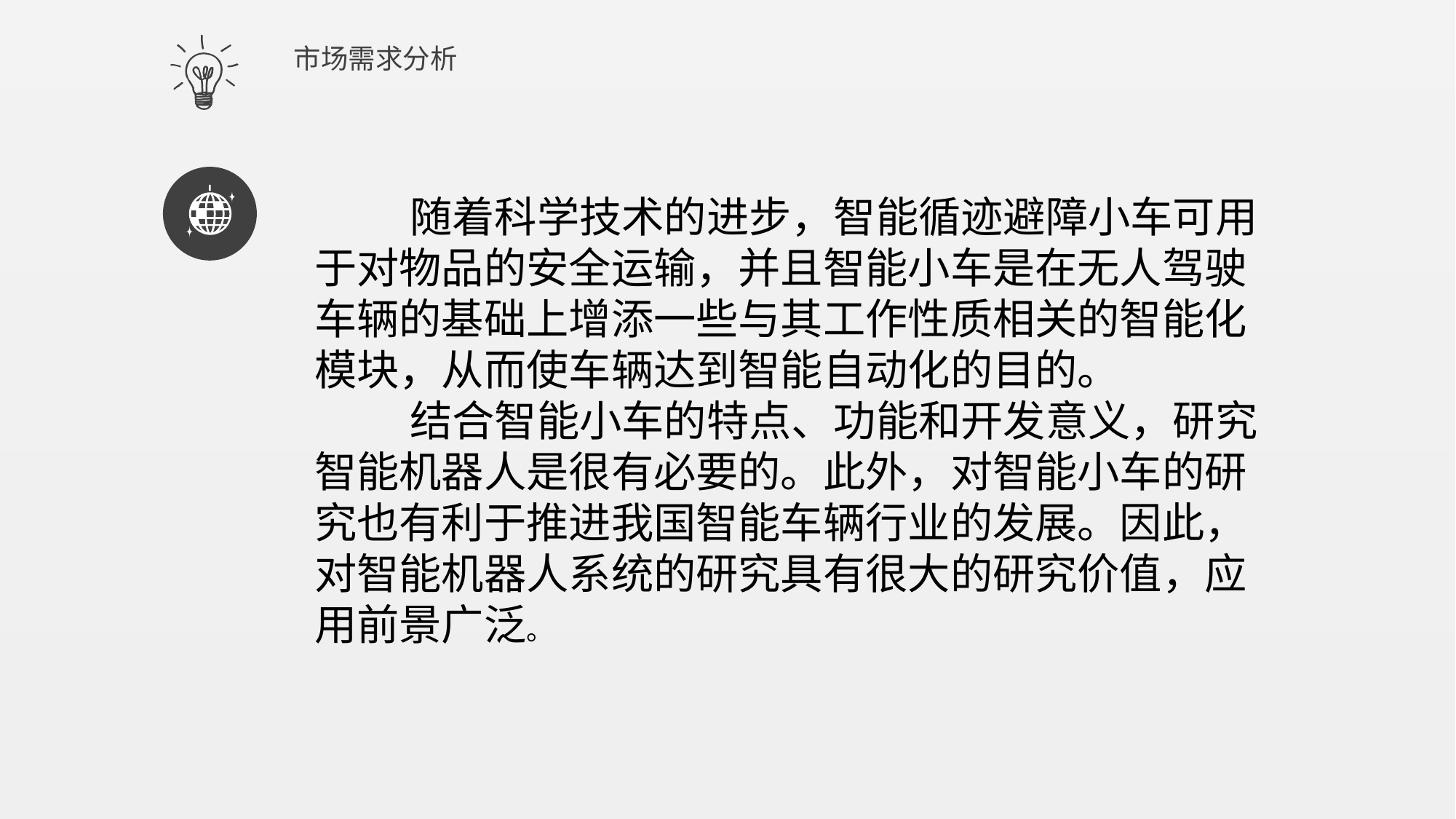

市场需求分析

         随着科学技术的进步，智能循迹避障小车可用于对物品的安全运输，并且智能小车是在无人驾驶车辆的基础上增添一些与其工作性质相关的智能化模块，从而使车辆达到智能自动化的目的。
         结合智能小车的特点、功能和开发意义，研究智能机器人是很有必要的。此外，对智能小车的研究也有利于推进我国智能车辆行业的发展。因此，对智能机器人系统的研究具有很大的研究价值，应用前景广泛。